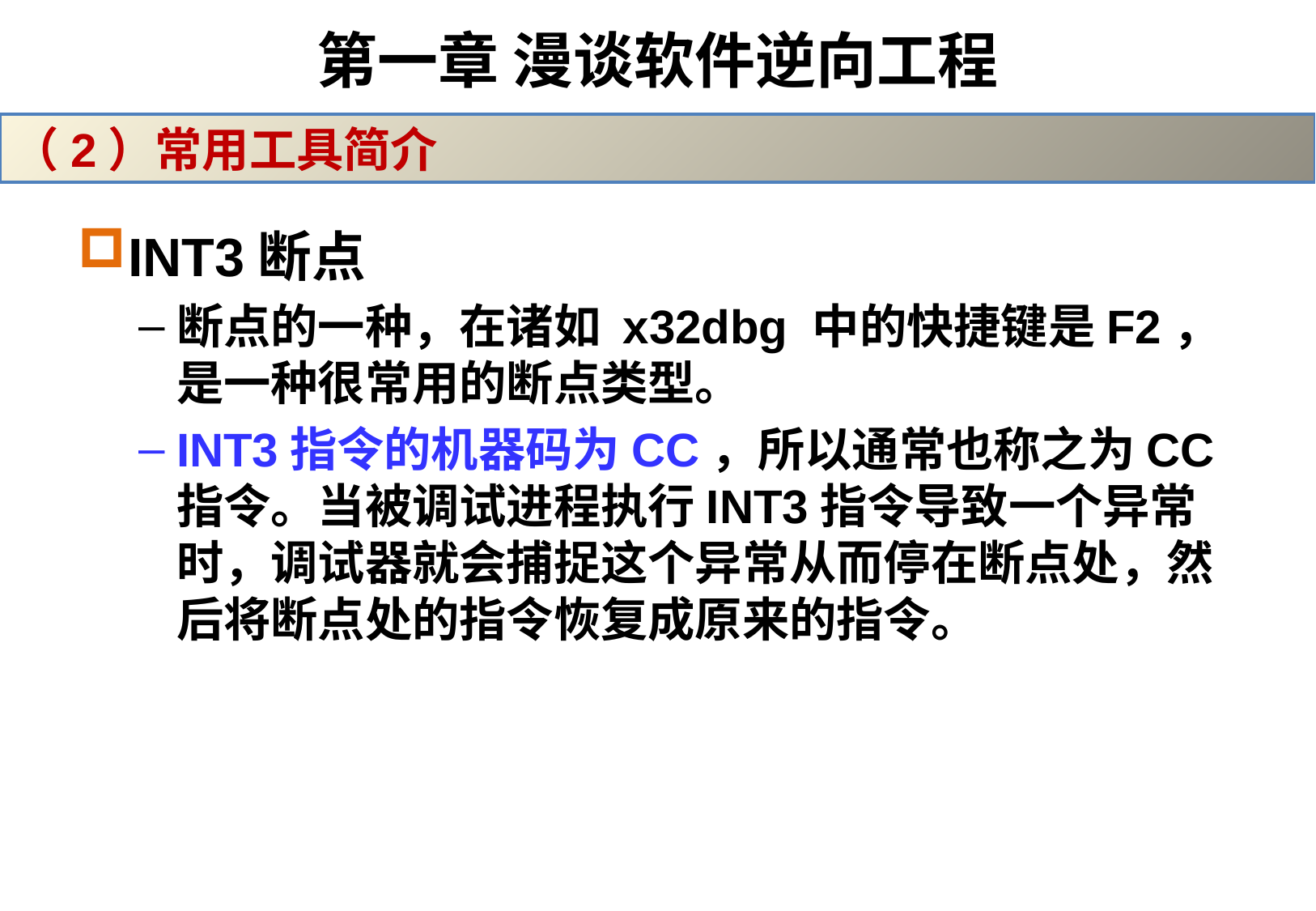

# 第一章 漫谈软件逆向工程
（2）常用工具简介
INT3断点
断点的一种，在诸如 x32dbg 中的快捷键是F2，是一种很常用的断点类型。
INT3指令的机器码为CC，所以通常也称之为CC指令。当被调试进程执行INT3指令导致一个异常时，调试器就会捕捉这个异常从而停在断点处，然后将断点处的指令恢复成原来的指令。